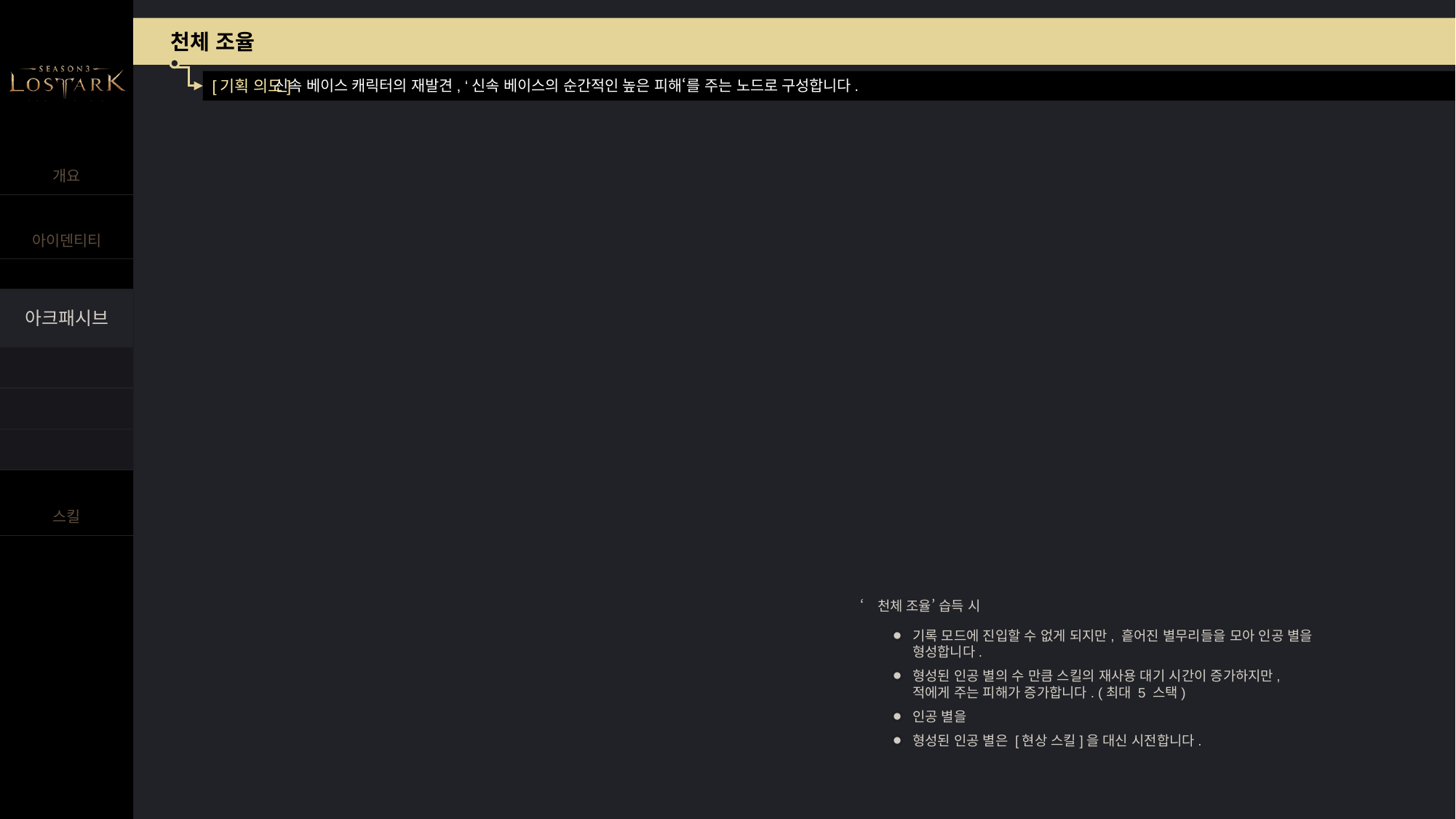

천체 조율

신속 베이스 캐릭터의 재발견, ‘신속 베이스의 순간적인 높은 피해‘를 주는 노드로 구성합니다.
[기획 의도]
‘천체 조율’ 습득 시
기록 모드에 진입할 수 없게 되지만, 흩어진 별무리들을 모아 인공 별을 형성합니다.
형성된 인공 별의 수 만큼 스킬의 재사용 대기 시간이 증가하지만,
적에게 주는 피해가 증가합니다. (최대 5 스택)
인공 별을
형성된 인공 별은 [현상 스킬]을 대신 시전합니다.